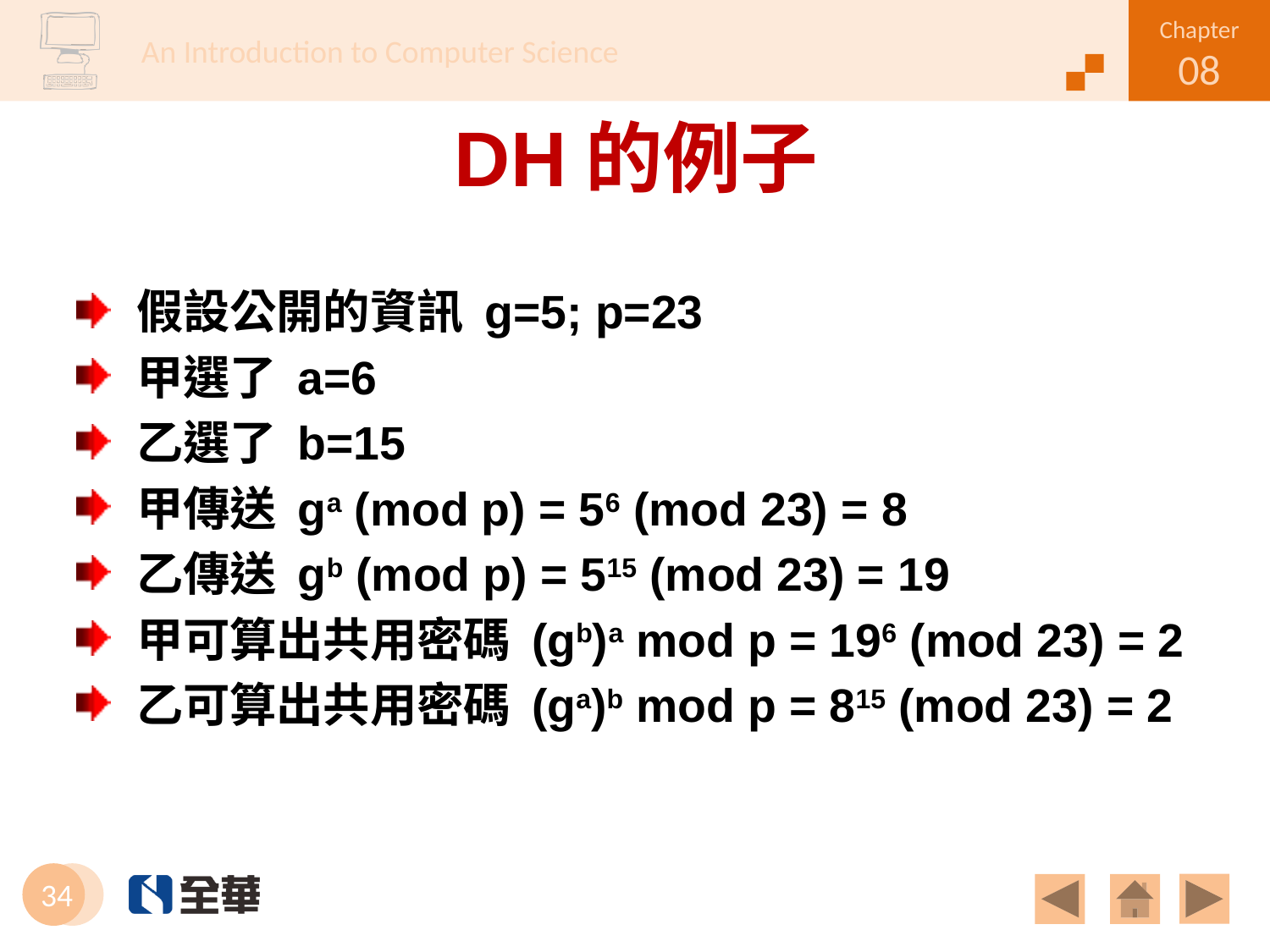

# DH的例子
假設公開的資訊 g=5; p=23
甲選了 a=6
乙選了 b=15
甲傳送 ga (mod p) = 56 (mod 23) = 8
乙傳送 gb (mod p) = 515 (mod 23) = 19
甲可算出共用密碼 (gb)a mod p = 196 (mod 23) = 2
乙可算出共用密碼 (ga)b mod p = 815 (mod 23) = 2